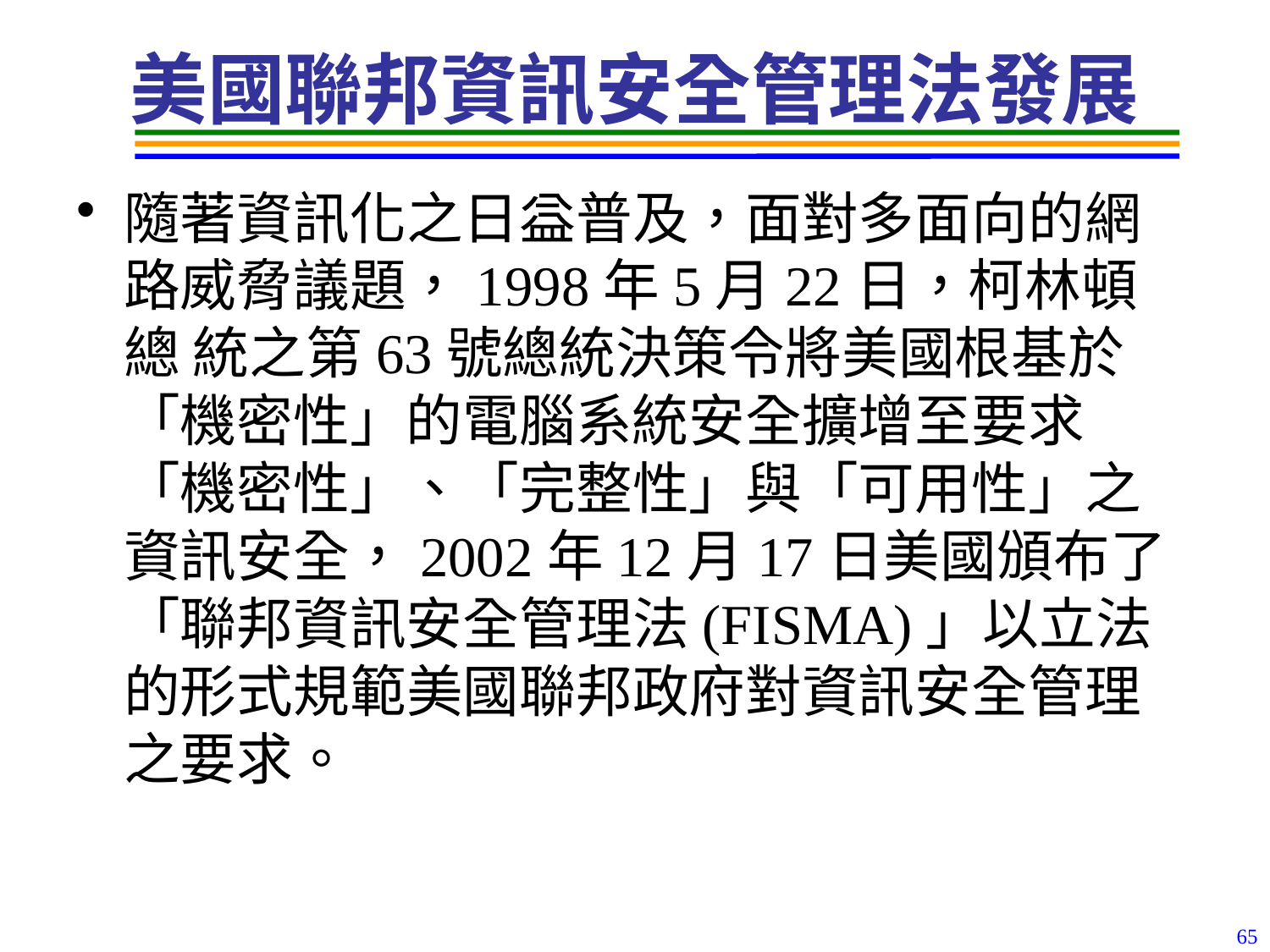

# 美國聯邦資訊安全管理法發展
隨著資訊化之日益普及，面對多面向的網路威脅議題，1998年5月22日，柯林頓總 統之第63號總統決策令將美國根基於「機密性」的電腦系統安全擴增至要求「機密性」、「完整性」與「可用性」之資訊安全，2002年12月17日美國頒布了「聯邦資訊安全管理法(FISMA)」以立法的形式規範美國聯邦政府對資訊安全管理之要求。
65